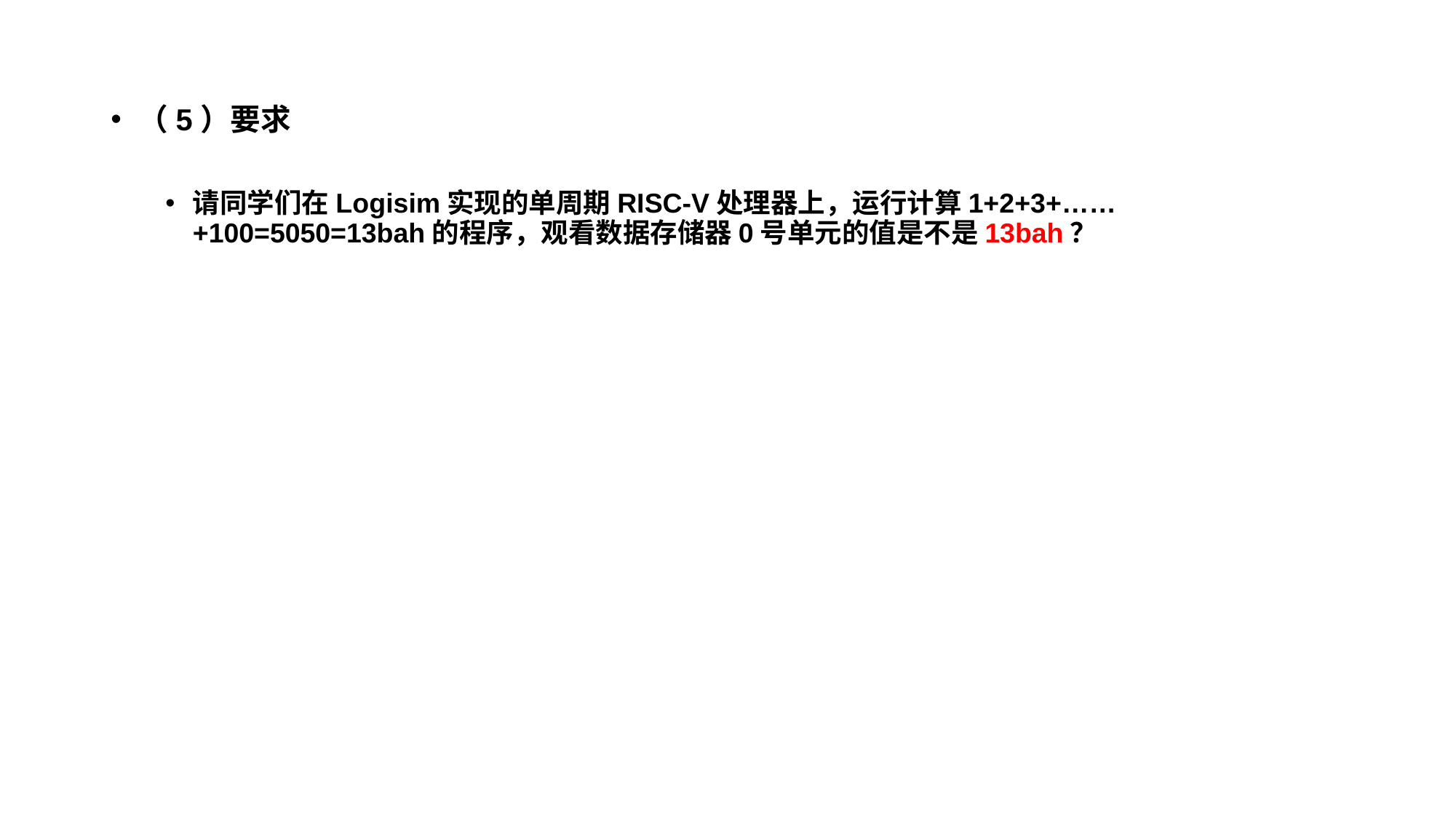

（5）要求

请同学们在Logisim实现的单周期RISC-V处理器上，运行计算1+2+3+……+100=5050=13bah的程序，观看数据存储器0号单元的值是不是13bah？